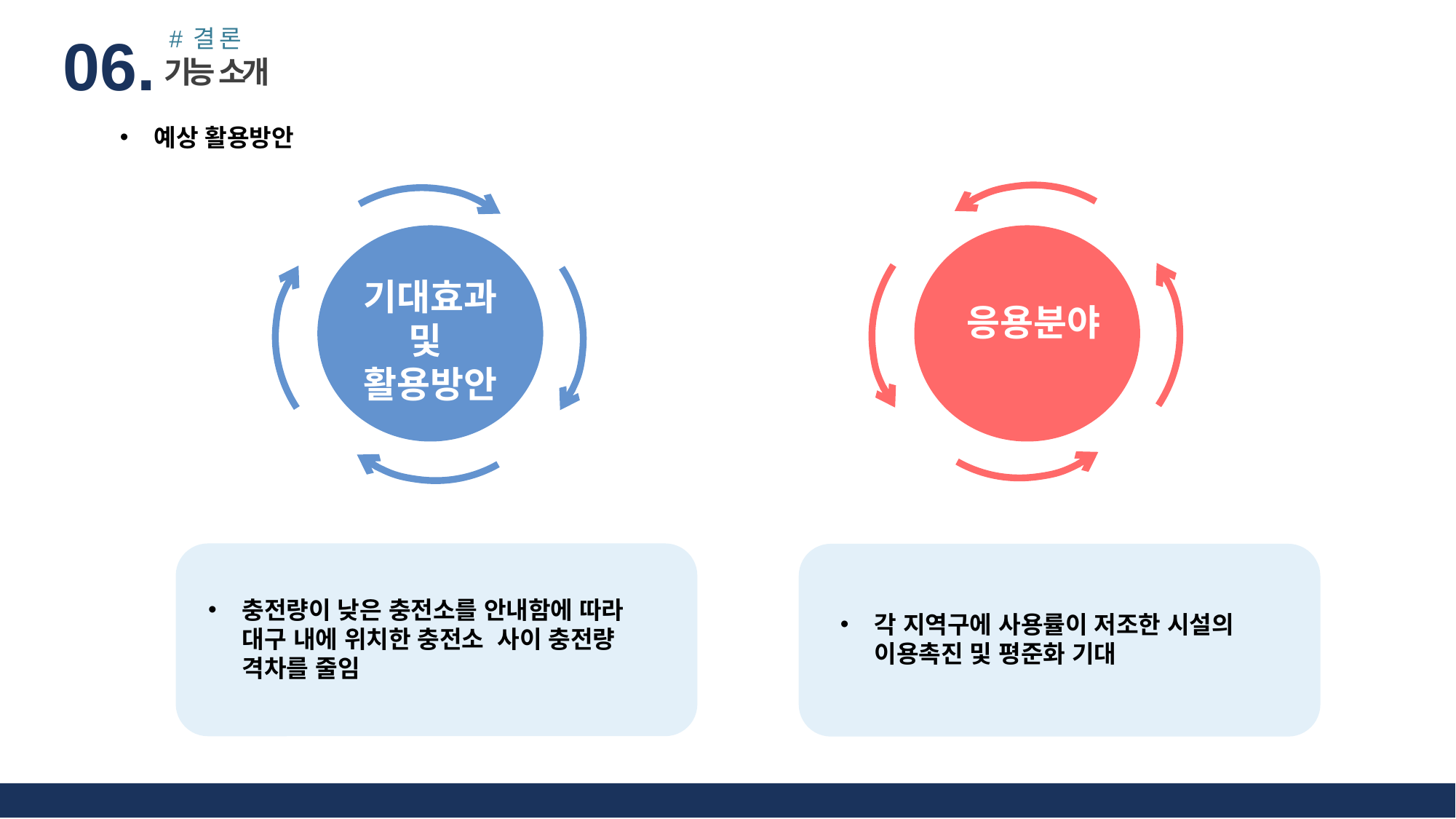

#결론
06.
기능  소개
예상 활용방안

기대효과
및
활용방안
응용분야

충전량이 낮은 충전소를 안내함에 따라 대구 내에 위치한 충전소  사이 충전량 격차를 줄임
각 지역구에 사용률이 저조한 시설의 이용촉진 및 평준화 기대